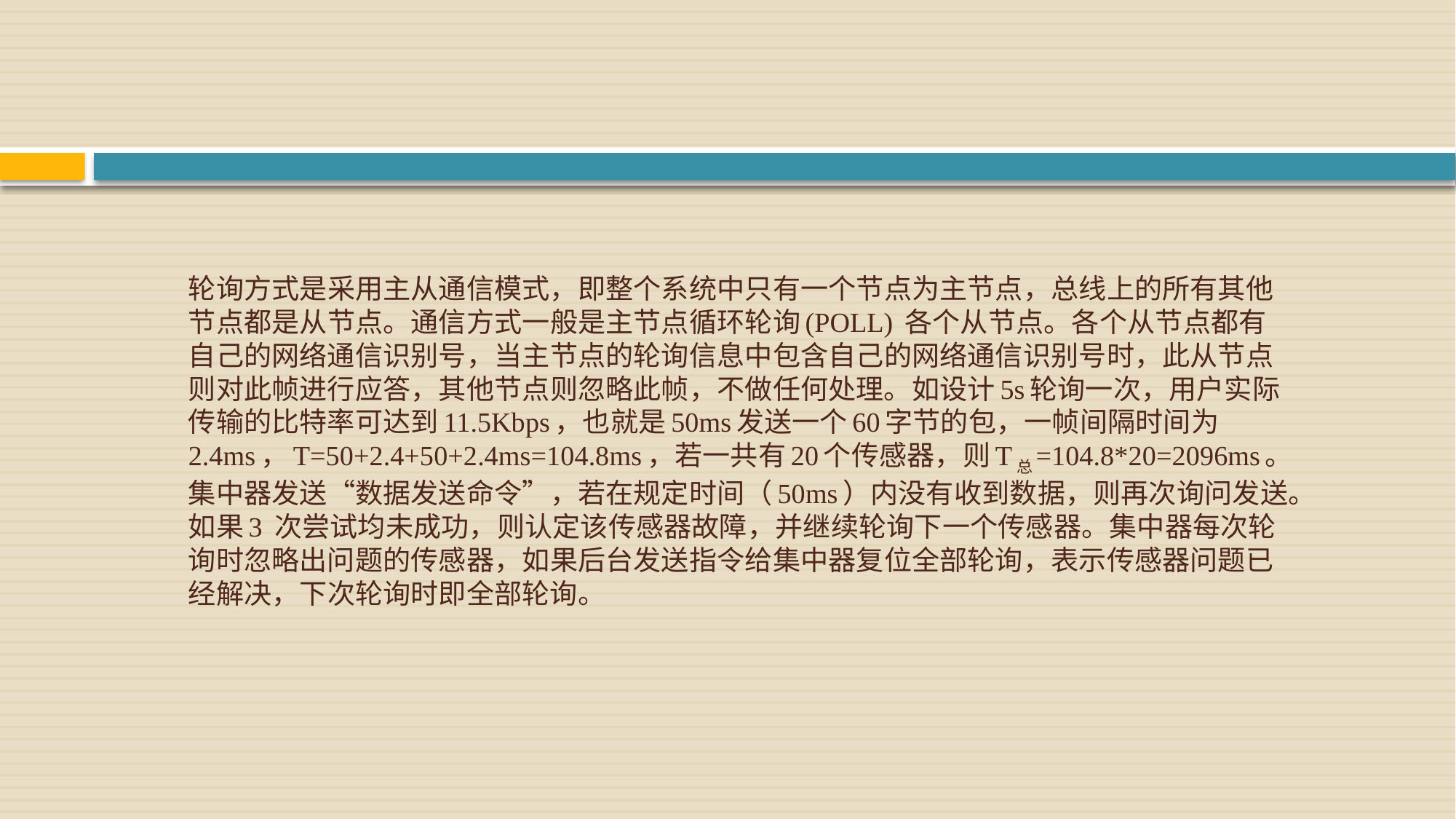

# 轮询方式是采用主从通信模式，即整个系统中只有一个节点为主节点，总线上的所有其他节点都是从节点。通信方式一般是主节点循环轮询(POLL) 各个从节点。各个从节点都有自己的网络通信识别号，当主节点的轮询信息中包含自己的网络通信识别号时，此从节点则对此帧进行应答，其他节点则忽略此帧，不做任何处理。如设计5s轮询一次，用户实际传输的比特率可达到11.5Kbps，也就是50ms发送一个60字节的包，一帧间隔时间为2.4ms，T=50+2.4+50+2.4ms=104.8ms，若一共有20个传感器，则T总=104.8*20=2096ms。集中器发送“数据发送命令”，若在规定时间（50ms）内没有收到数据，则再次询问发送。如果3 次尝试均未成功，则认定该传感器故障，并继续轮询下一个传感器。集中器每次轮询时忽略出问题的传感器，如果后台发送指令给集中器复位全部轮询，表示传感器问题已经解决，下次轮询时即全部轮询。